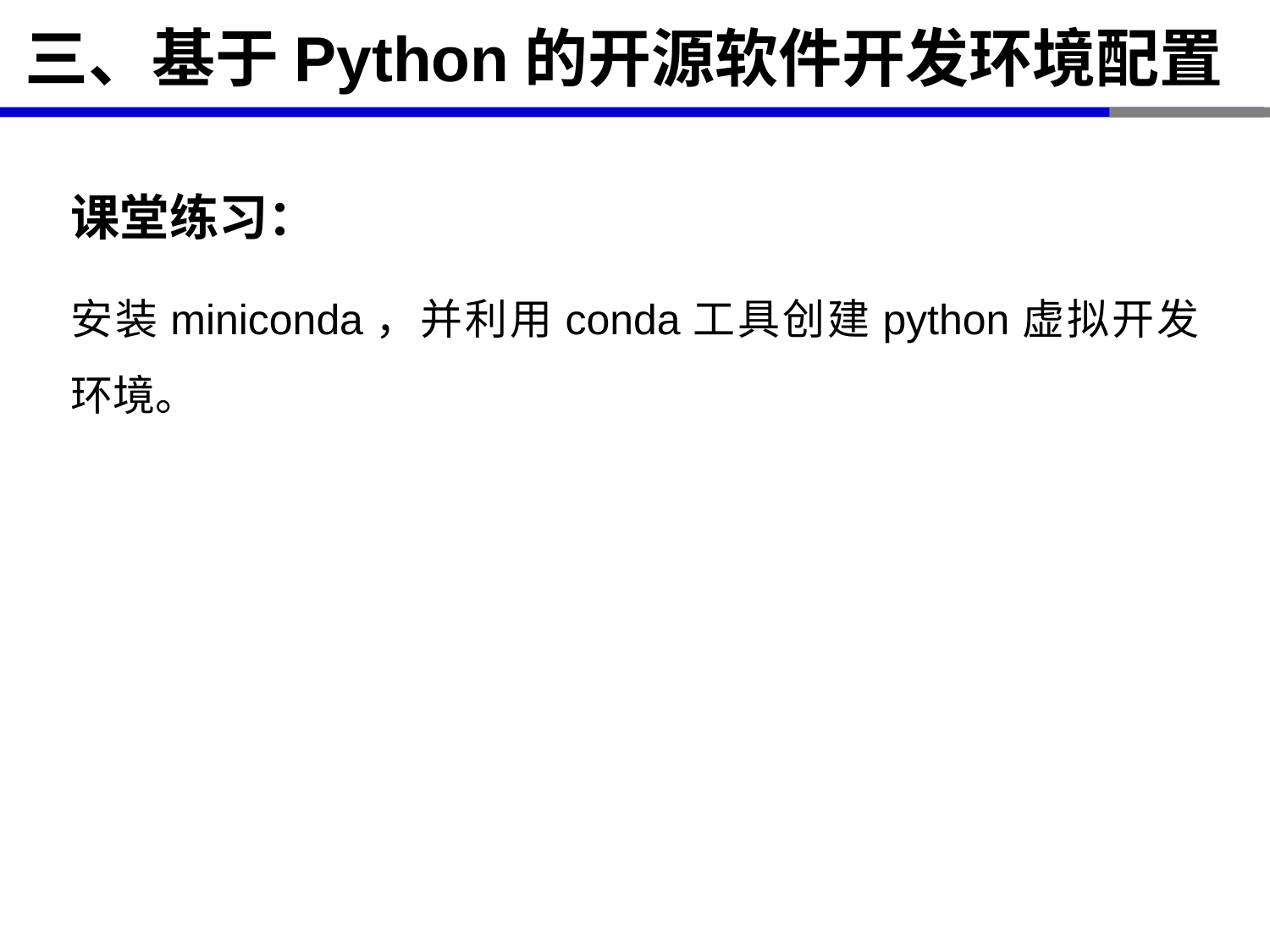

# 三、基于Python的开源软件开发环境配置
课堂练习：
安装miniconda，并利用conda工具创建python虚拟开发环境。